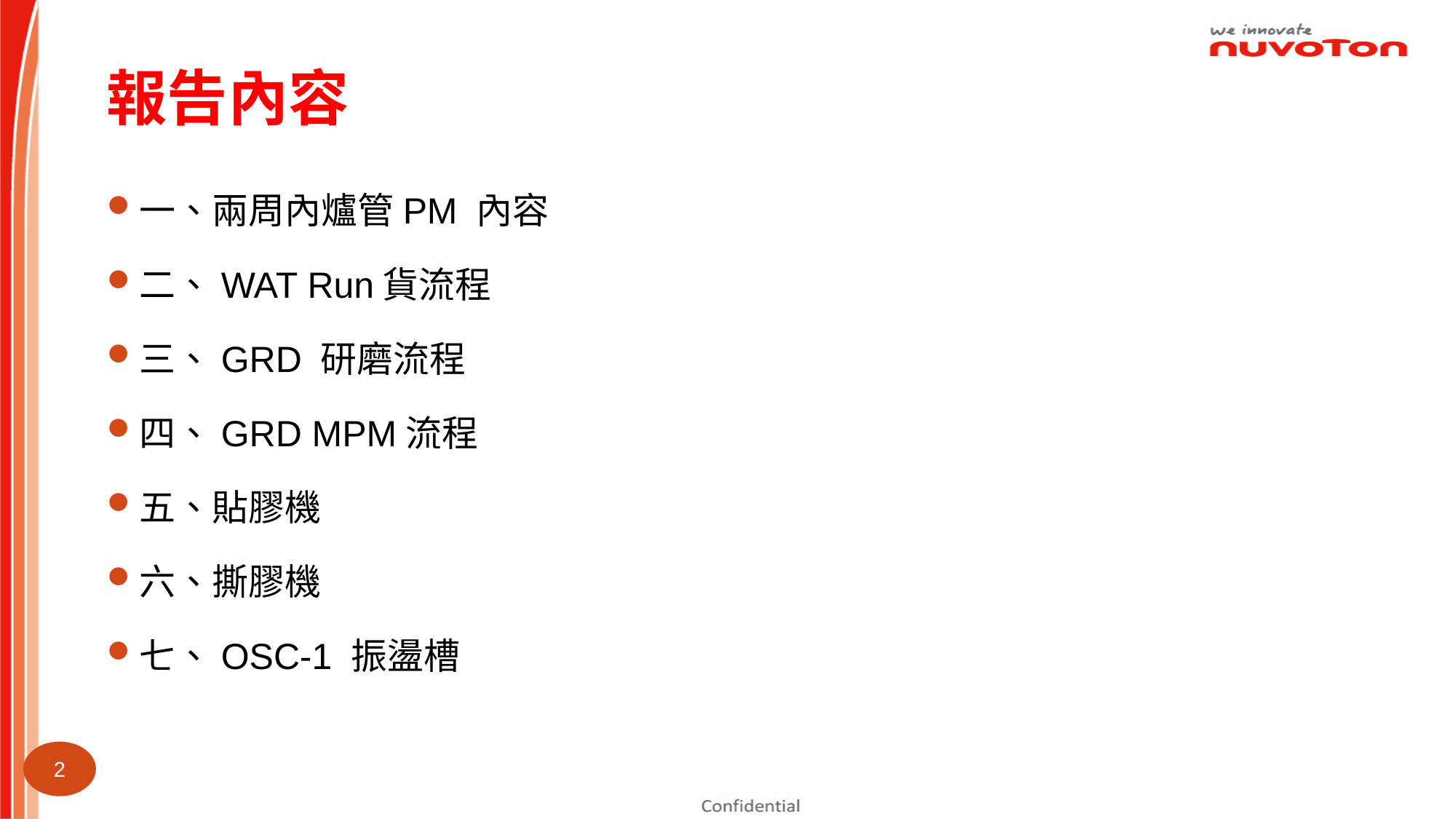

# 報告內容
一、兩周內爐管PM 內容
二、WAT Run貨流程
三、GRD 研磨流程
四、GRD MPM流程
五、貼膠機
六、撕膠機
七、OSC-1 振盪槽

2